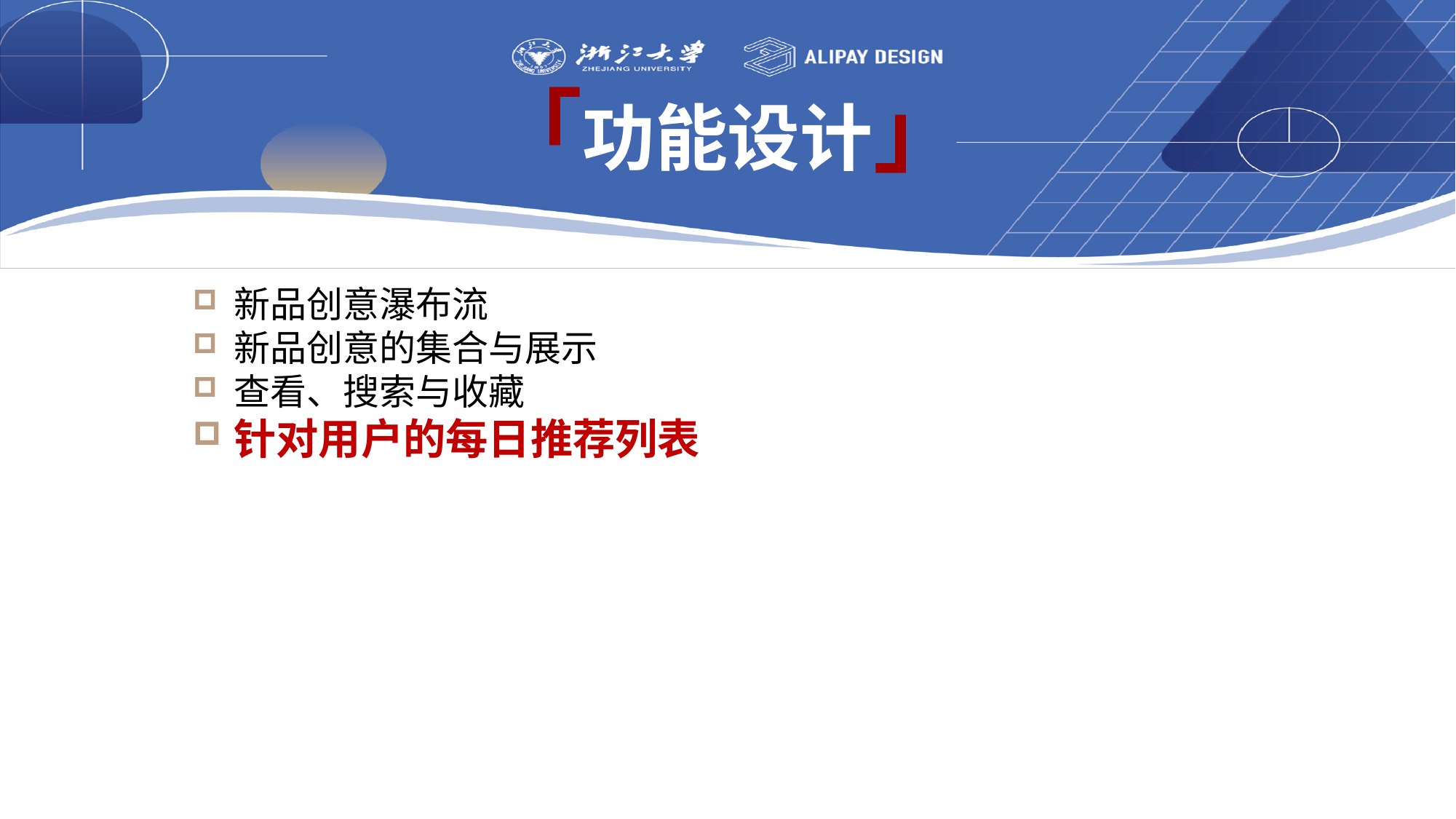

「功能设计」

新品创意瀑布流
新品创意的集合与展示
查看、搜索与收藏
针对用户的每日推荐列表